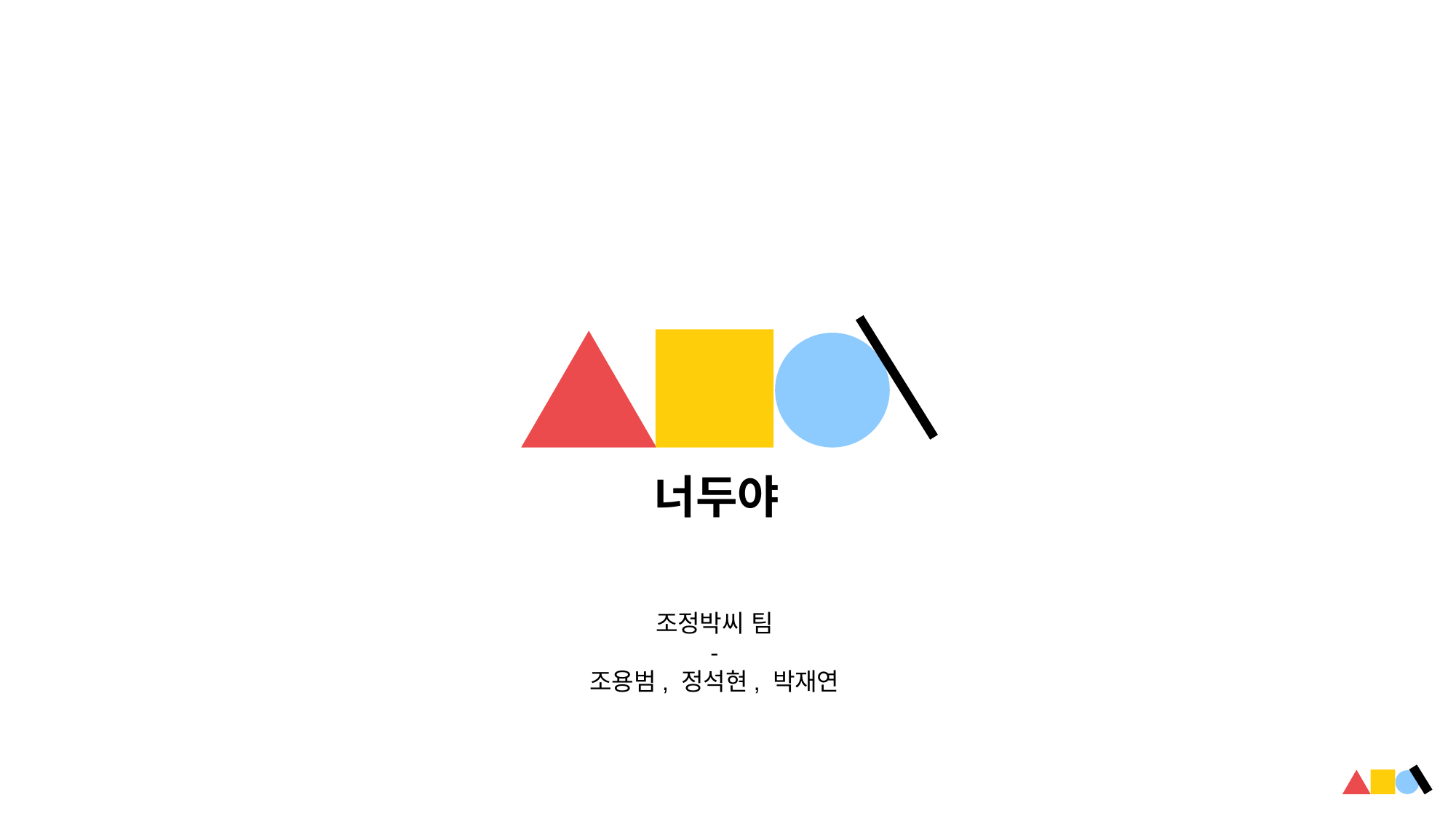

너두야
조정박씨 팀
-
조용범, 정석현, 박재연